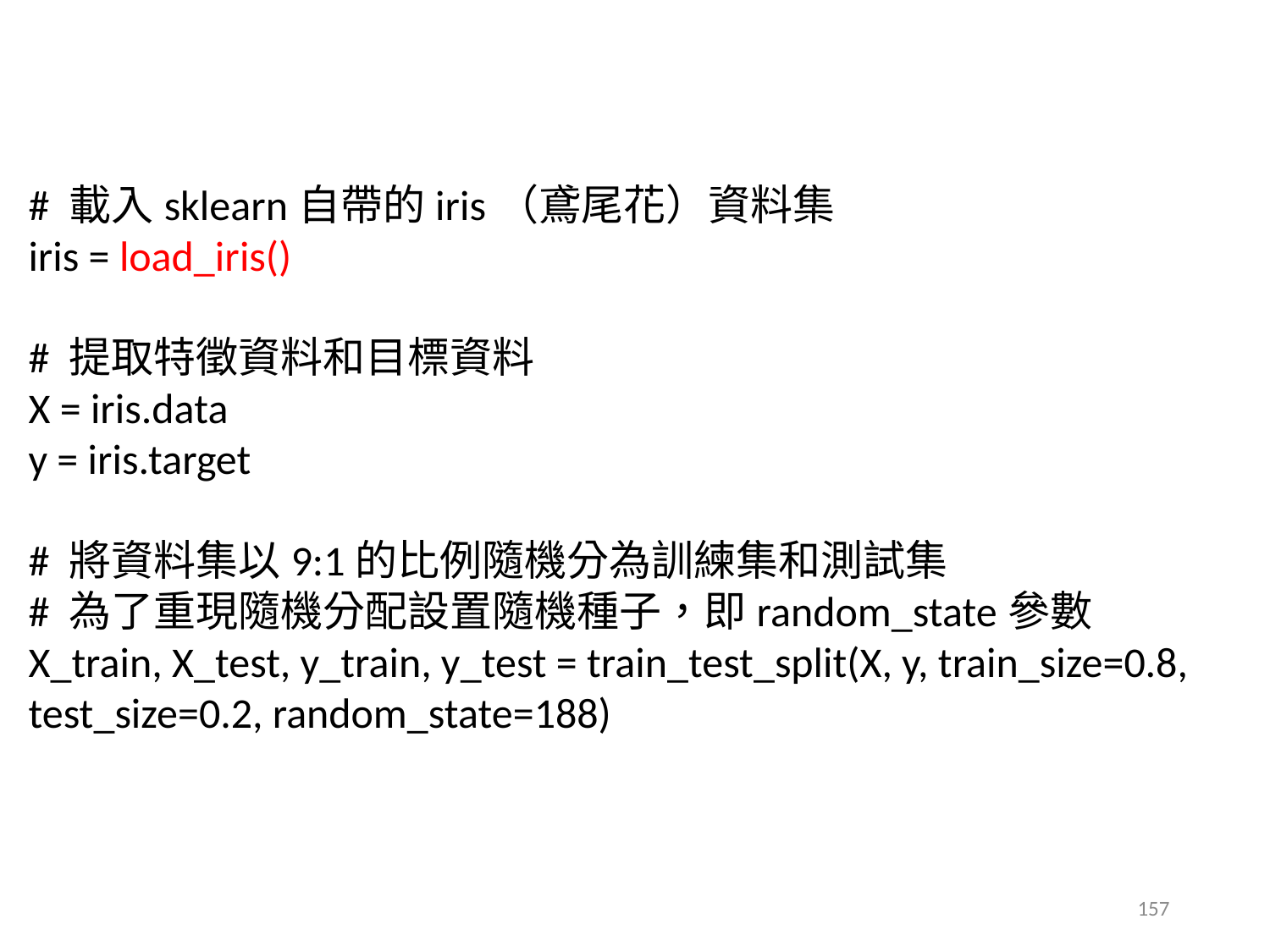

# 載入sklearn自帶的iris（鳶尾花）資料集
iris = load_iris()

# 提取特徵資料和目標資料
X = iris.data
y = iris.target

# 將資料集以9:1的比例隨機分為訓練集和測試集
# 為了重現隨機分配設置隨機種子，即random_state參數
X_train, X_test, y_train, y_test = train_test_split(X, y, train_size=0.8, test_size=0.2, random_state=188)
157